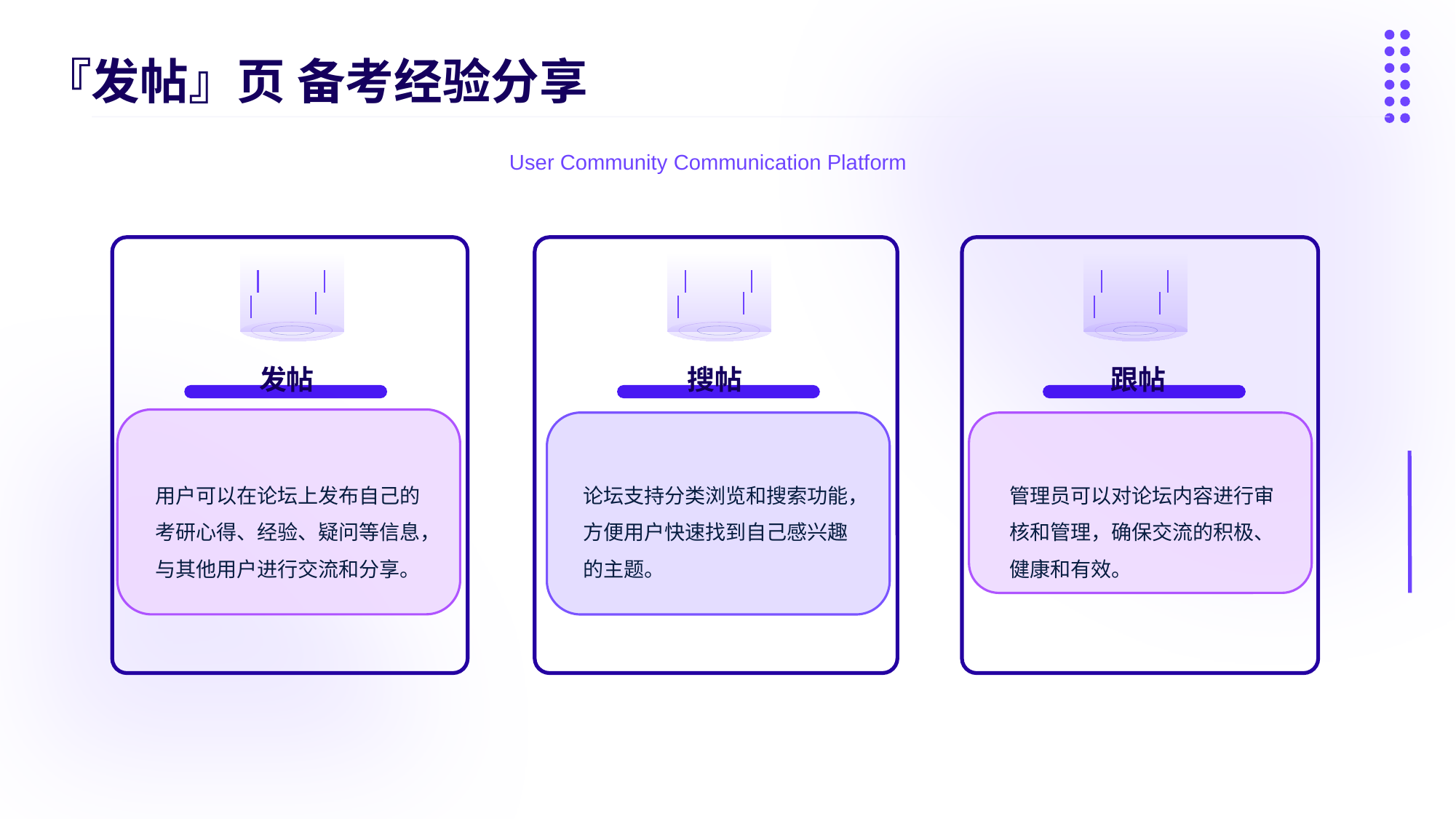

『发帖』页 备考经验分享
User Community Communication Platform

发帖
搜帖
跟帖

用户可以在论坛上发布自己的考研心得、经验、疑问等信息，与其他用户进行交流和分享。
论坛支持分类浏览和搜索功能，方便用户快速找到自己感兴趣的主题。
管理员可以对论坛内容进行审核和管理，确保交流的积极、健康和有效。